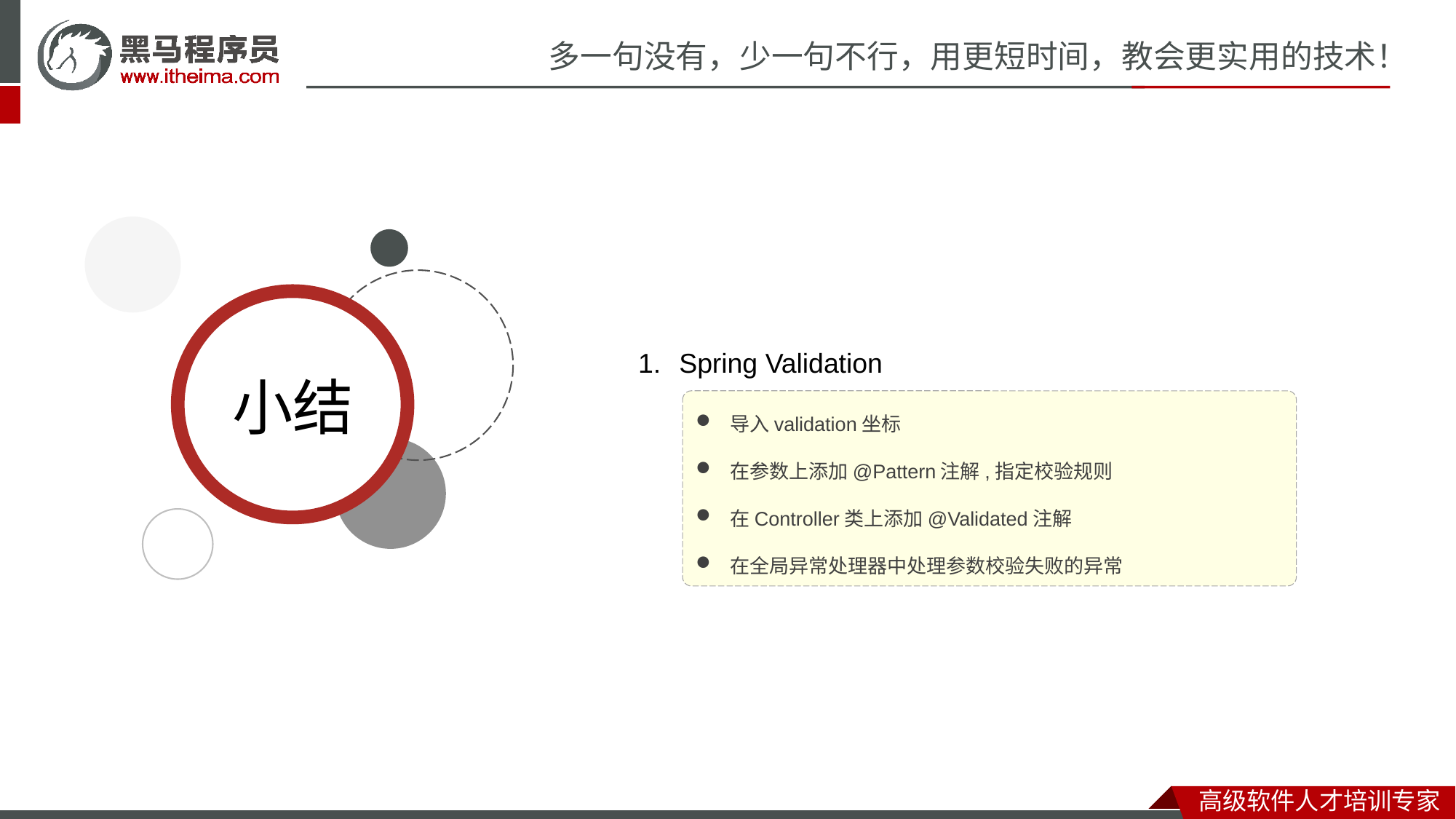

Spring Validation
导入validation坐标
在参数上添加@Pattern注解,指定校验规则
在Controller类上添加@Validated注解
在全局异常处理器中处理参数校验失败的异常